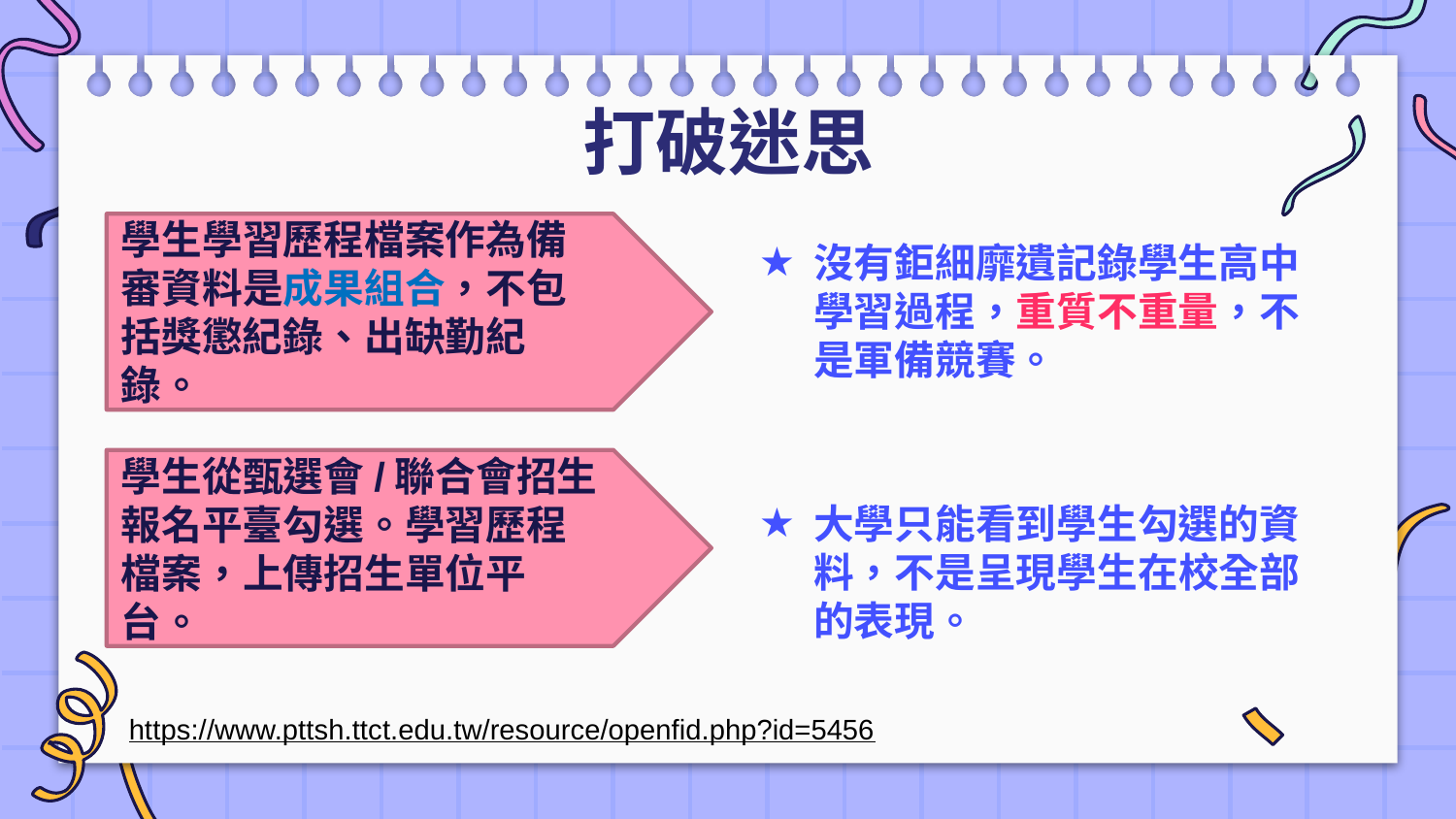

# 打破迷思
學生學習歷程檔案作為備審資料是成果組合，不包括獎懲紀錄、出缺勤紀錄。

沒有鉅細靡遺記錄學生高中學習過程，重質不重量，不是軍備競賽。

學生從甄選會/聯合會招生報名平臺勾選。學習歷程檔案，上傳招生單位平台。
大學只能看到學生勾選的資料，不是呈現學生在校全部的表現。
https://www.pttsh.ttct.edu.tw/resource/openfid.php?id=5456